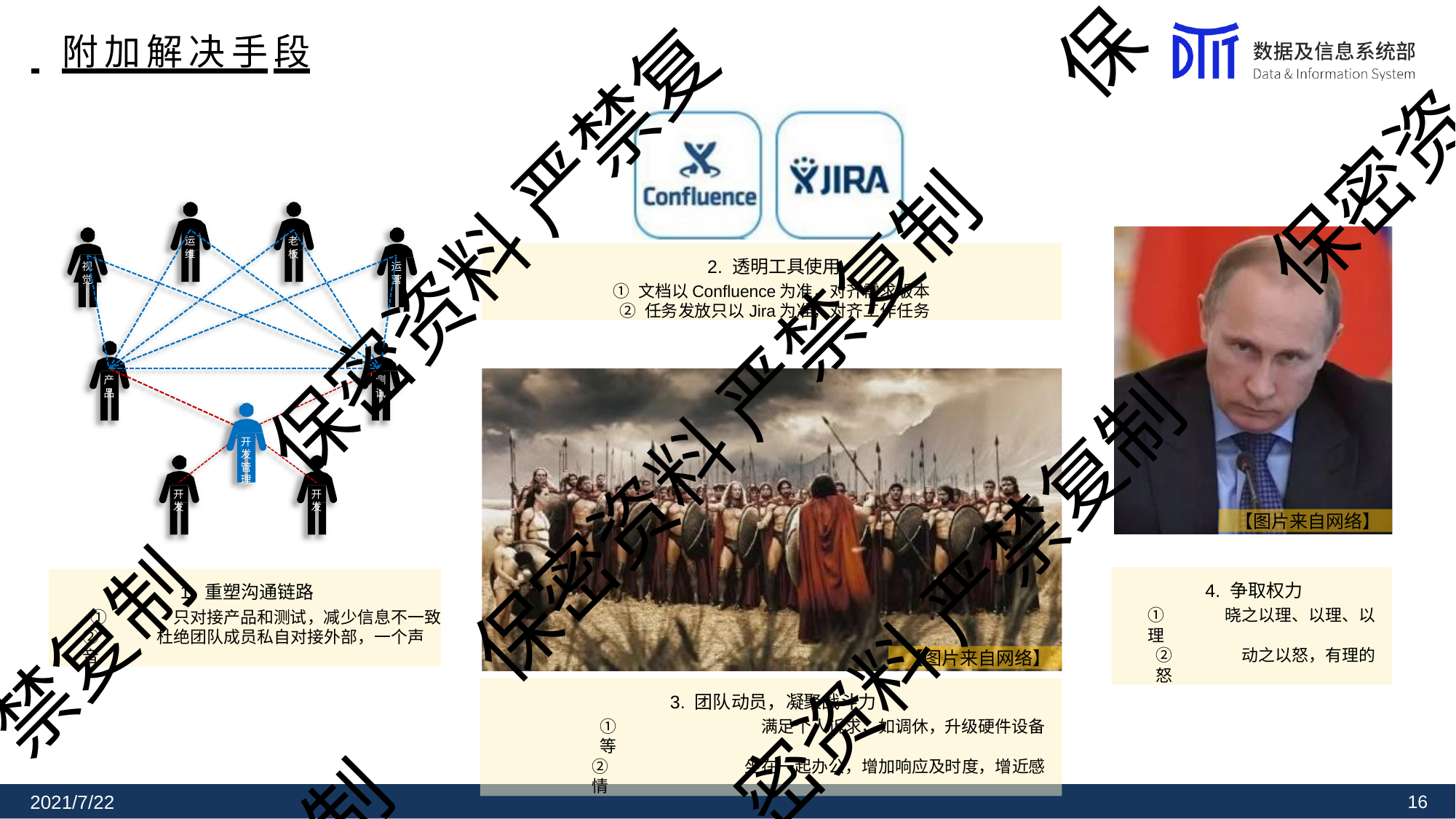

保
# 附加解决手段

保密资

保密资料 严禁复

运 维
老 板
2. 透明工具使用
① 文档以Confluence为准，对齐需求版本
② 任务发放只以Jira为准，对齐工作任务

视 觉
运 营

产 品
测 试
保密资料 严禁复制

开 发 管 理

开 发
开 发
【图片来自网络】
密资料 严禁复制
4. 争取权力
①	晓之以理、以理、以理
②	动之以怒，有理的怒
1. 重塑沟通链路
①	只对接产品和测试，减少信息不一致
②	杜绝团队成员私自对接外部，一个声音
禁复制
【图片来自网络】
3. 团队动员，凝聚战斗力
①	满足个人诉求，如调休，升级硬件设备等
②	坐在一起办公，增加响应及时度，增近感情
制
2021/7/22
16